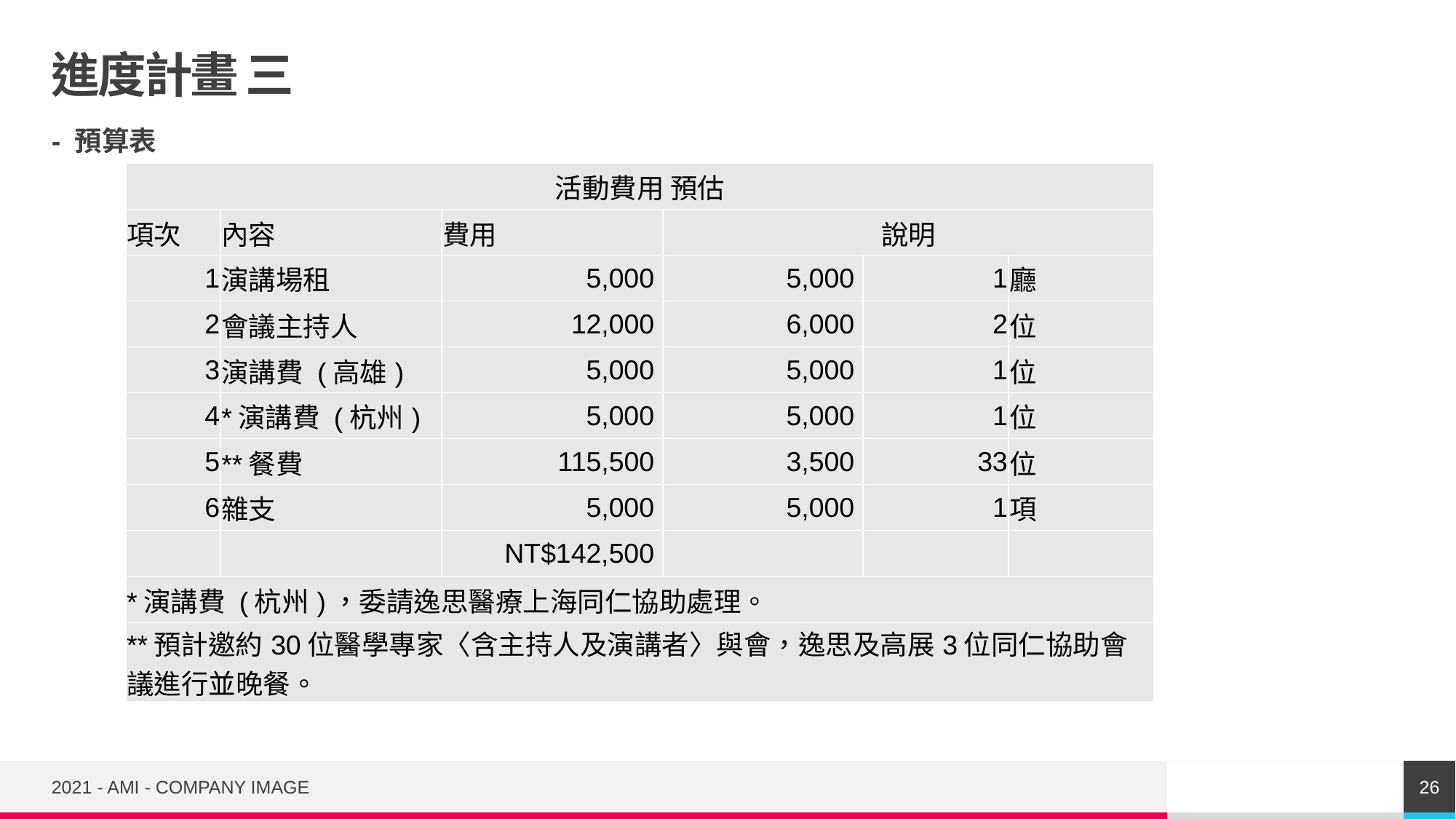

# 進度計畫 三
- 預算表
| 活動費用 預估 |  |  |  |  |  |
| --- | --- | --- | --- | --- | --- |
| 項次 | 內容 | 費用 | 說明 |  |  |
| 1 | 演講場租 | 5,000 | 5,000 | 1 | 廳 |
| 2 | 會議主持人 | 12,000 | 6,000 | 2 | 位 |
| 3 | 演講費 (高雄) | 5,000 | 5,000 | 1 | 位 |
| 4 | \*演講費 (杭州) | 5,000 | 5,000 | 1 | 位 |
| 5 | \*\*餐費 | 115,500 | 3,500 | 33 | 位 |
| 6 | 雜支 | 5,000 | 5,000 | 1 | 項 |
|  |  | NT$142,500 |  |  |  |
| \*演講費 (杭州)，委請逸思醫療上海同仁協助處理。 |  |  |  |  |  |
| \*\*預計邀約30位醫學專家〈含主持人及演講者〉與會，逸思及高展3位同仁協助會議進行並晚餐。 |  |  |  |  |  |
26
2021 - AMI - COMPANY IMAGE